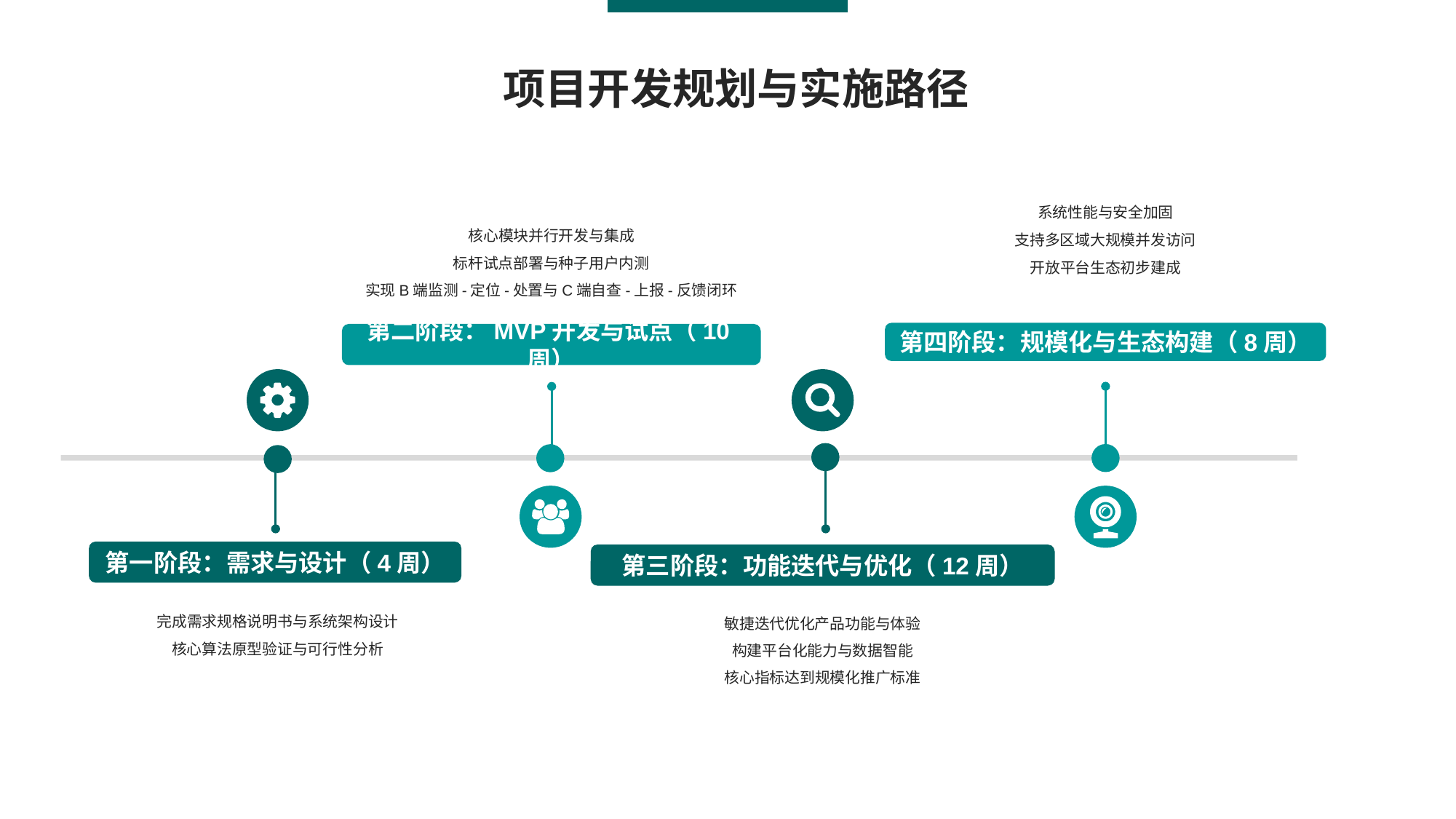

项目开发规划与实施路径
系统性能与安全加固
支持多区域大规模并发访问
开放平台生态初步建成
核心模块并行开发与集成
标杆试点部署与种子用户内测
实现B端监测-定位-处置与C端自查-上报-反馈闭环

第四阶段：规模化与生态构建（8周）
第二阶段：MVP开发与试点（10周）

第一阶段：需求与设计（4周）
第三阶段：功能迭代与优化（12周）
完成需求规格说明书与系统架构设计
核心算法原型验证与可行性分析
敏捷迭代优化产品功能与体验构建平台化能力与数据智能
核心指标达到规模化推广标准